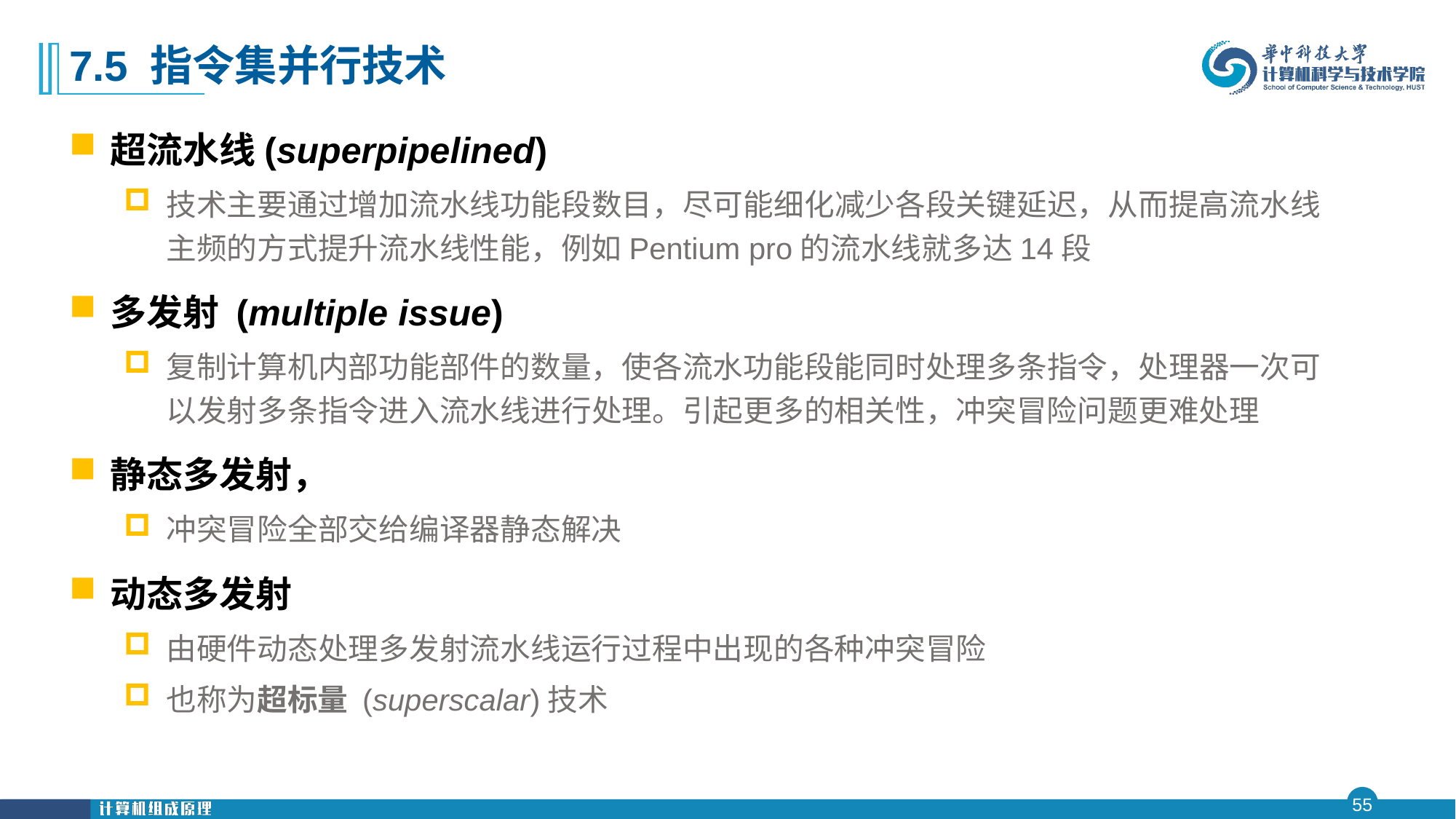

# 7.5 指令集并行技术
超流水线(superpipelined)
技术主要通过增加流水线功能段数目，尽可能细化减少各段关键延迟，从而提高流水线主频的方式提升流水线性能，例如Pentium pro的流水线就多达14段
多发射 (multiple issue)
复制计算机内部功能部件的数量，使各流水功能段能同时处理多条指令，处理器一次可以发射多条指令进入流水线进行处理。引起更多的相关性，冲突冒险问题更难处理
静态多发射，
冲突冒险全部交给编译器静态解决
动态多发射
由硬件动态处理多发射流水线运行过程中出现的各种冲突冒险
也称为超标量 (superscalar)技术